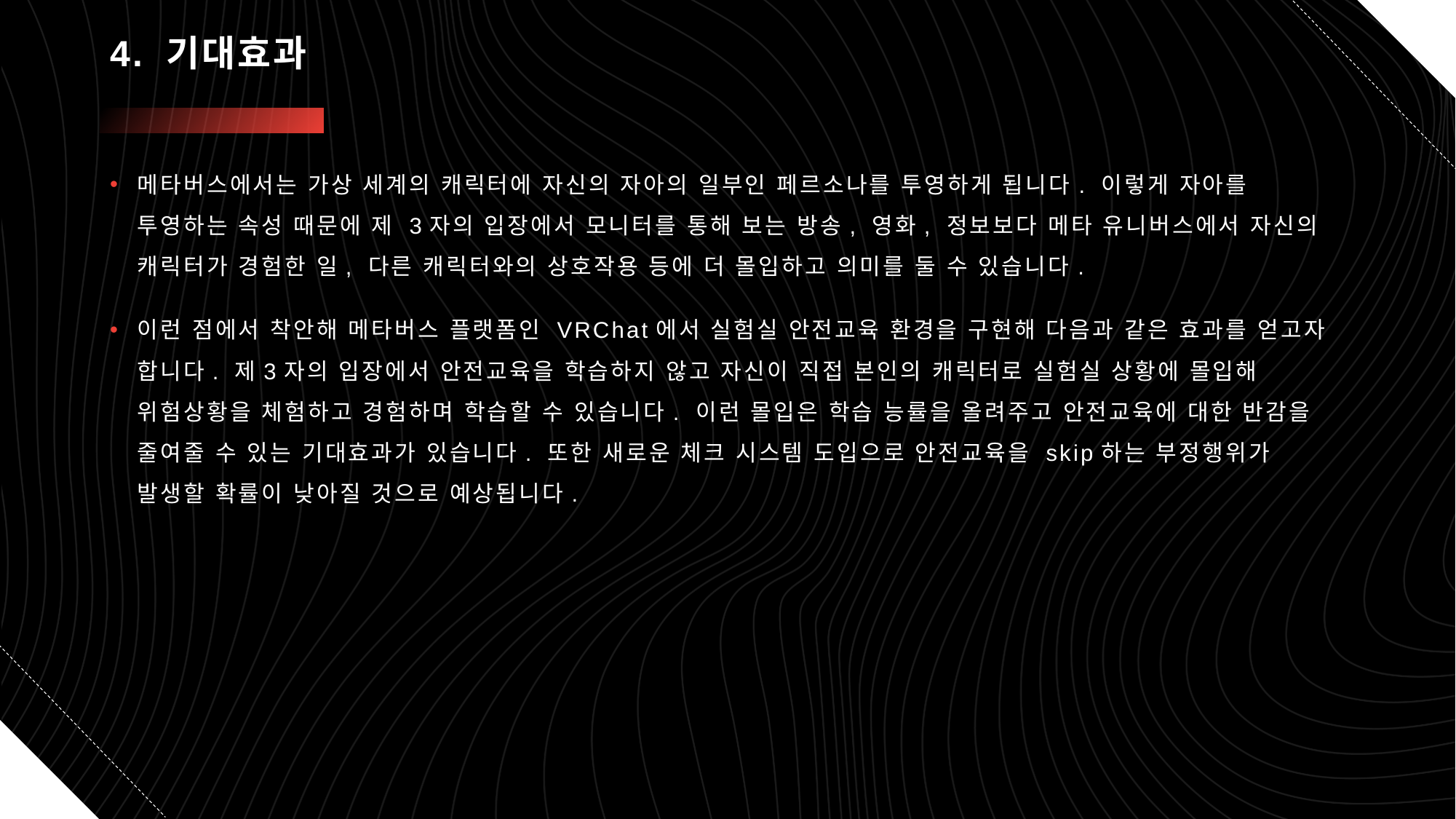

# 4. 기대효과
메타버스에서는 가상 세계의 캐릭터에 자신의 자아의 일부인 페르소나를 투영하게 됩니다. 이렇게 자아를 투영하는 속성 때문에 제 3자의 입장에서 모니터를 통해 보는 방송, 영화, 정보보다 메타 유니버스에서 자신의 캐릭터가 경험한 일, 다른 캐릭터와의 상호작용 등에 더 몰입하고 의미를 둘 수 있습니다.
이런 점에서 착안해 메타버스 플랫폼인 VRChat에서 실험실 안전교육 환경을 구현해 다음과 같은 효과를 얻고자 합니다. 제3자의 입장에서 안전교육을 학습하지 않고 자신이 직접 본인의 캐릭터로 실험실 상황에 몰입해 위험상황을 체험하고 경험하며 학습할 수 있습니다. 이런 몰입은 학습 능률을 올려주고 안전교육에 대한 반감을 줄여줄 수 있는 기대효과가 있습니다. 또한 새로운 체크 시스템 도입으로 안전교육을 skip하는 부정행위가 발생할 확률이 낮아질 것으로 예상됩니다.